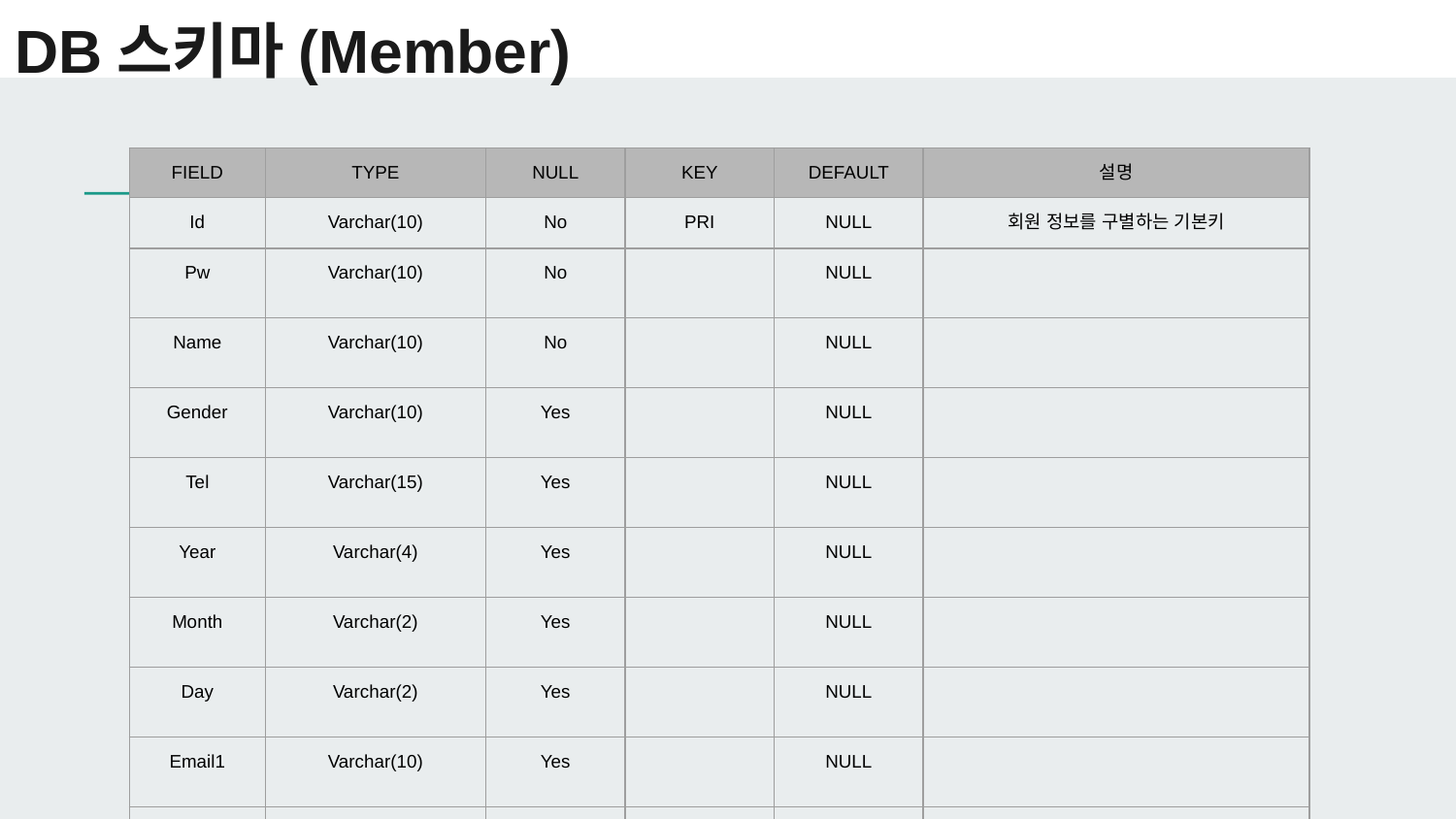

# DB스키마(Member)
| FIELD | TYPE | NULL | KEY | DEFAULT | 설명 |
| --- | --- | --- | --- | --- | --- |
| Id | Varchar(10) | No | PRI | NULL | 회원 정보를 구별하는 기본키 |
| Pw | Varchar(10) | No |  | NULL |  |
| Name | Varchar(10) | No |  | NULL |  |
| Gender | Varchar(10) | Yes |  | NULL |  |
| Tel | Varchar(15) | Yes |  | NULL |  |
| Year | Varchar(4) | Yes |  | NULL |  |
| Month | Varchar(2) | Yes |  | NULL |  |
| Day | Varchar(2) | Yes |  | NULL |  |
| Email1 | Varchar(10) | Yes |  | NULL |  |
| Email2 | Varchar(10) | Yes |  | NULL |  |
| Addr | Varchar(30) | Yes |  | NULL |  |